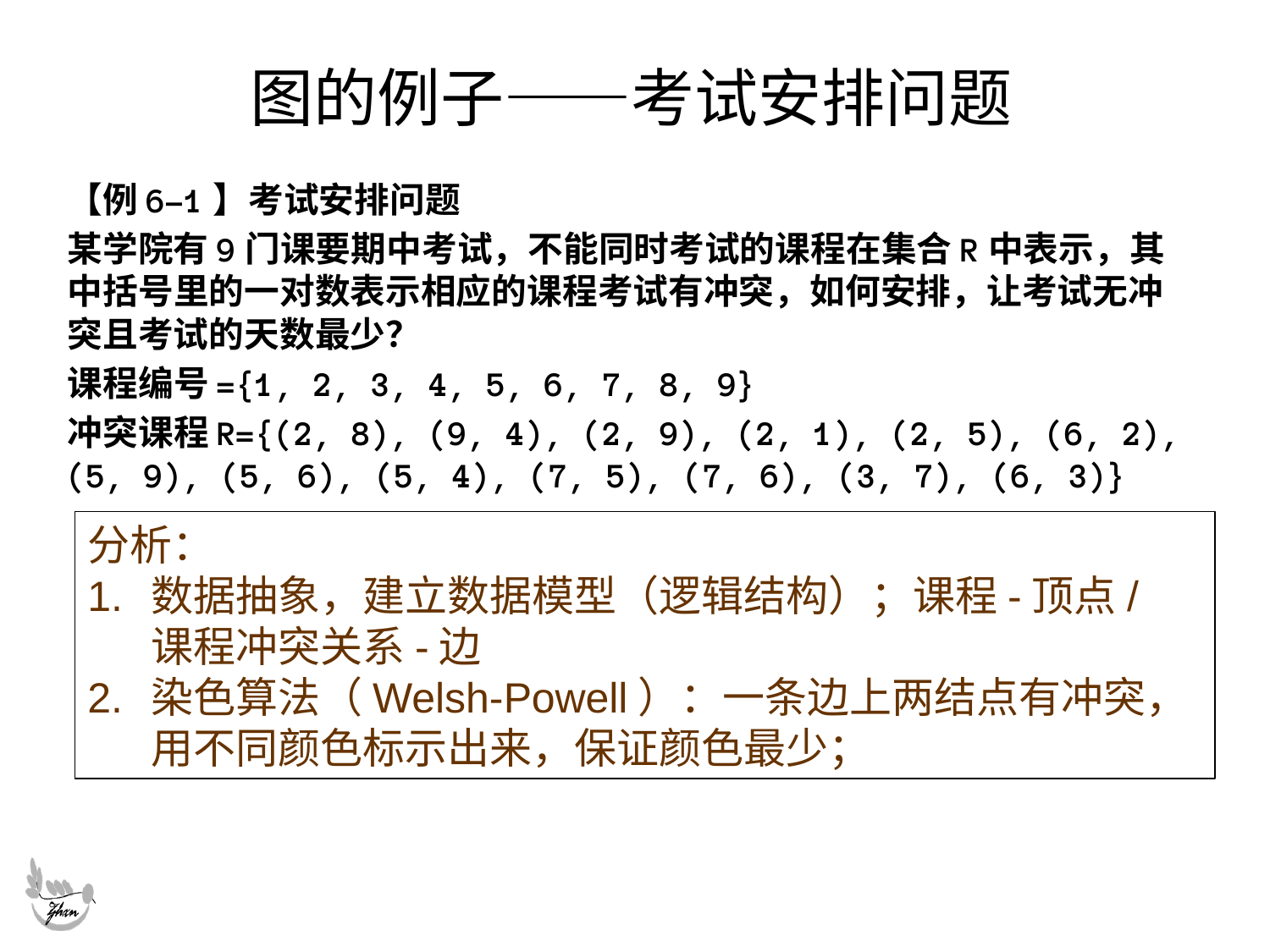

# 图的例子——考试安排问题
【例6-1】考试安排问题
某学院有9门课要期中考试，不能同时考试的课程在集合R中表示，其中括号里的一对数表示相应的课程考试有冲突，如何安排，让考试无冲突且考试的天数最少？
课程编号={1, 2, 3, 4, 5, 6, 7, 8, 9}
冲突课程R={(2, 8), (9, 4), (2, 9), (2, 1), (2, 5), (6, 2), (5, 9), (5, 6), (5, 4), (7, 5), (7, 6), (3, 7), (6, 3)}

分析：
数据抽象，建立数据模型（逻辑结构）；课程-顶点/ 课程冲突关系-边
染色算法（Welsh-Powell）：一条边上两结点有冲突，用不同颜色标示出来，保证颜色最少；
60